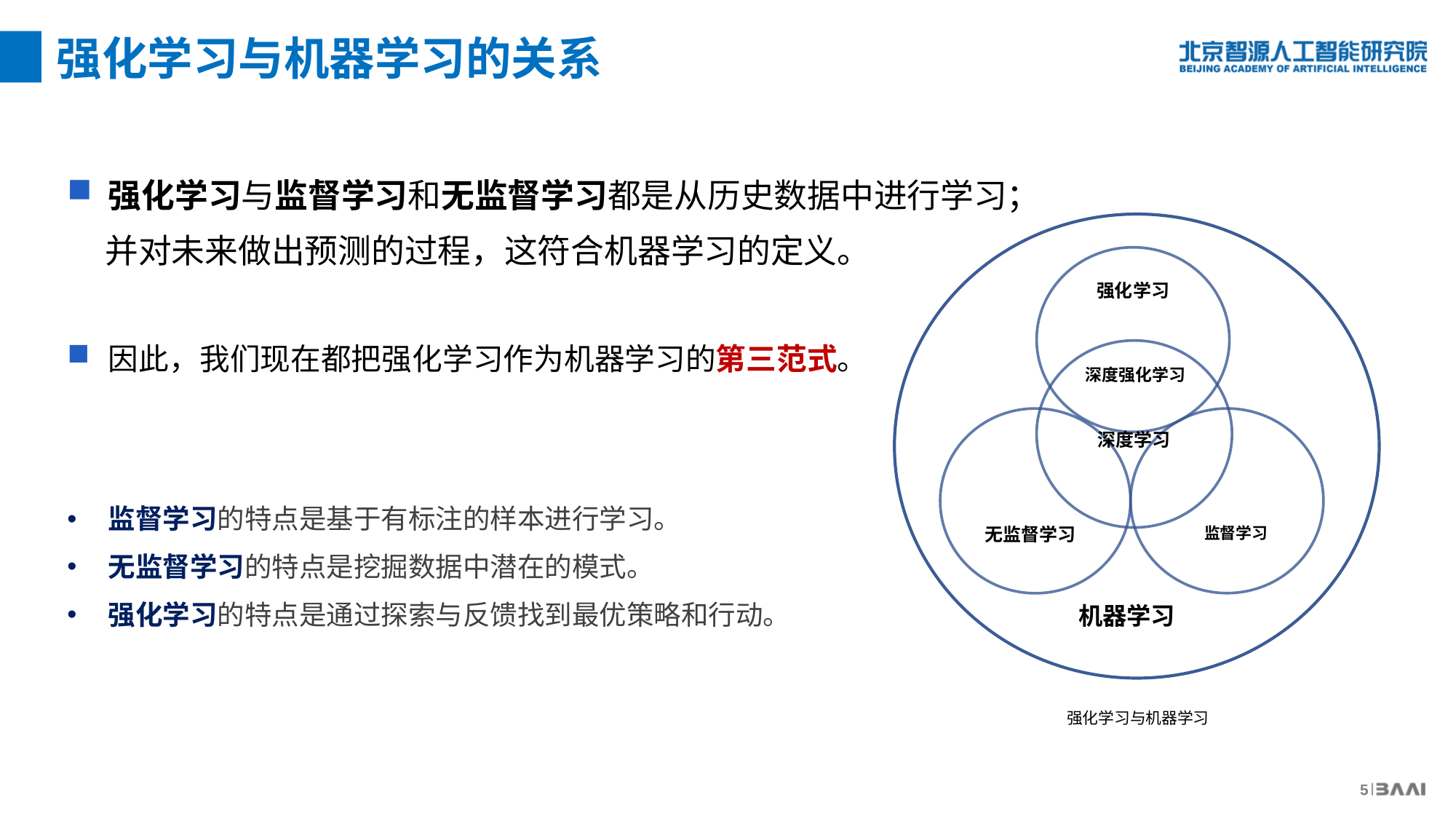

强化学习与机器学习的关系
强化学习与监督学习和无监督学习都是从历史数据中进行学习；
    并对未来做出预测的过程，这符合机器学习的定义。

因此，我们现在都把强化学习作为机器学习的第三范式。

监督学习的特点是基于有标注的样本进行学习。
无监督学习的特点是挖掘数据中潜在的模式。
强化学习的特点是通过探索与反馈找到最优策略和行动。

强化学习
深度强化学习
深度学习
无监督学习
监督学习
机器学习
强化学习与机器学习
5